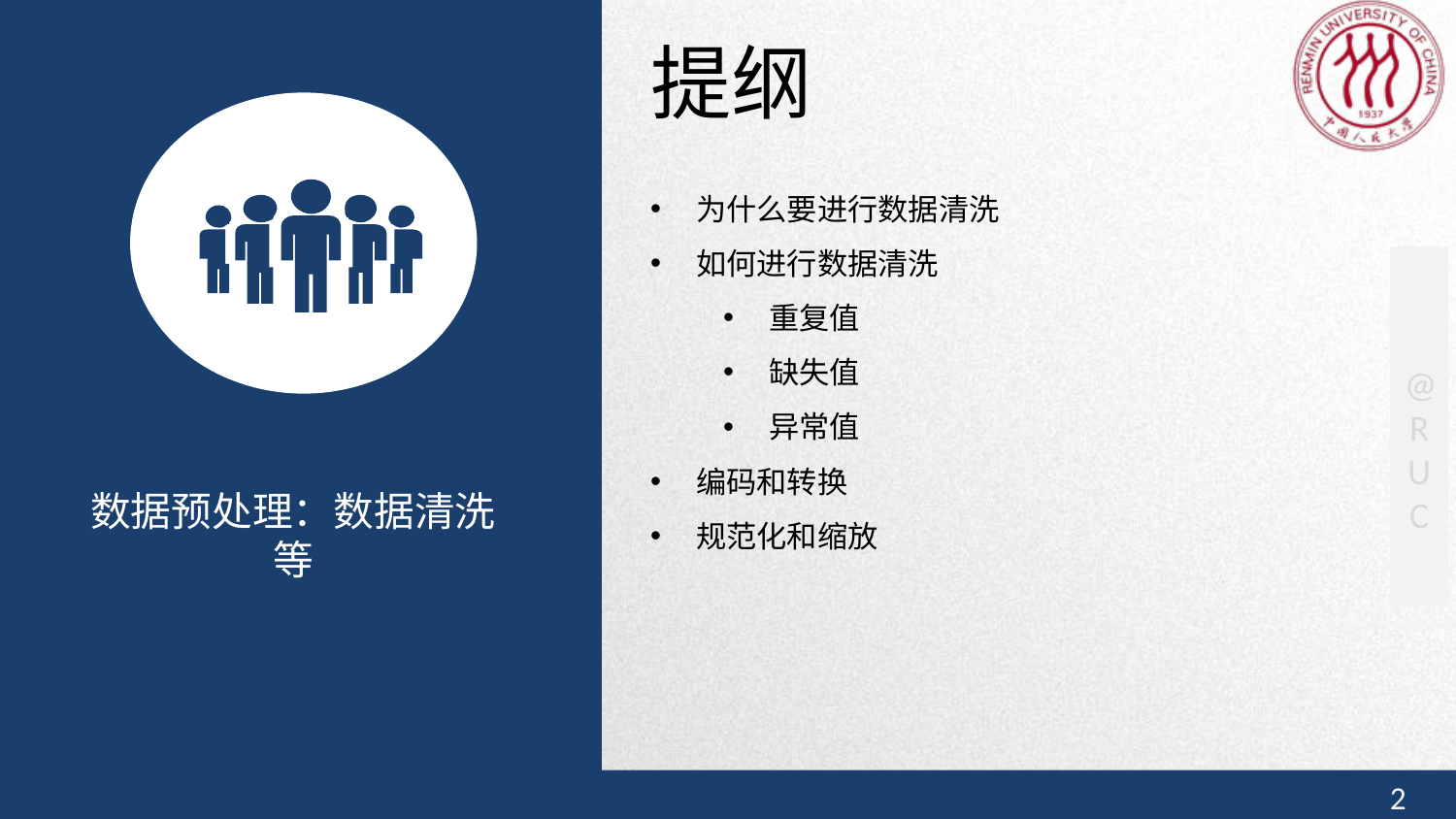

提纲

为什么要进行数据清洗
如何进行数据清洗
重复值
缺失值
异常值
编码和转换
规范化和缩放
数据预处理：数据清洗等